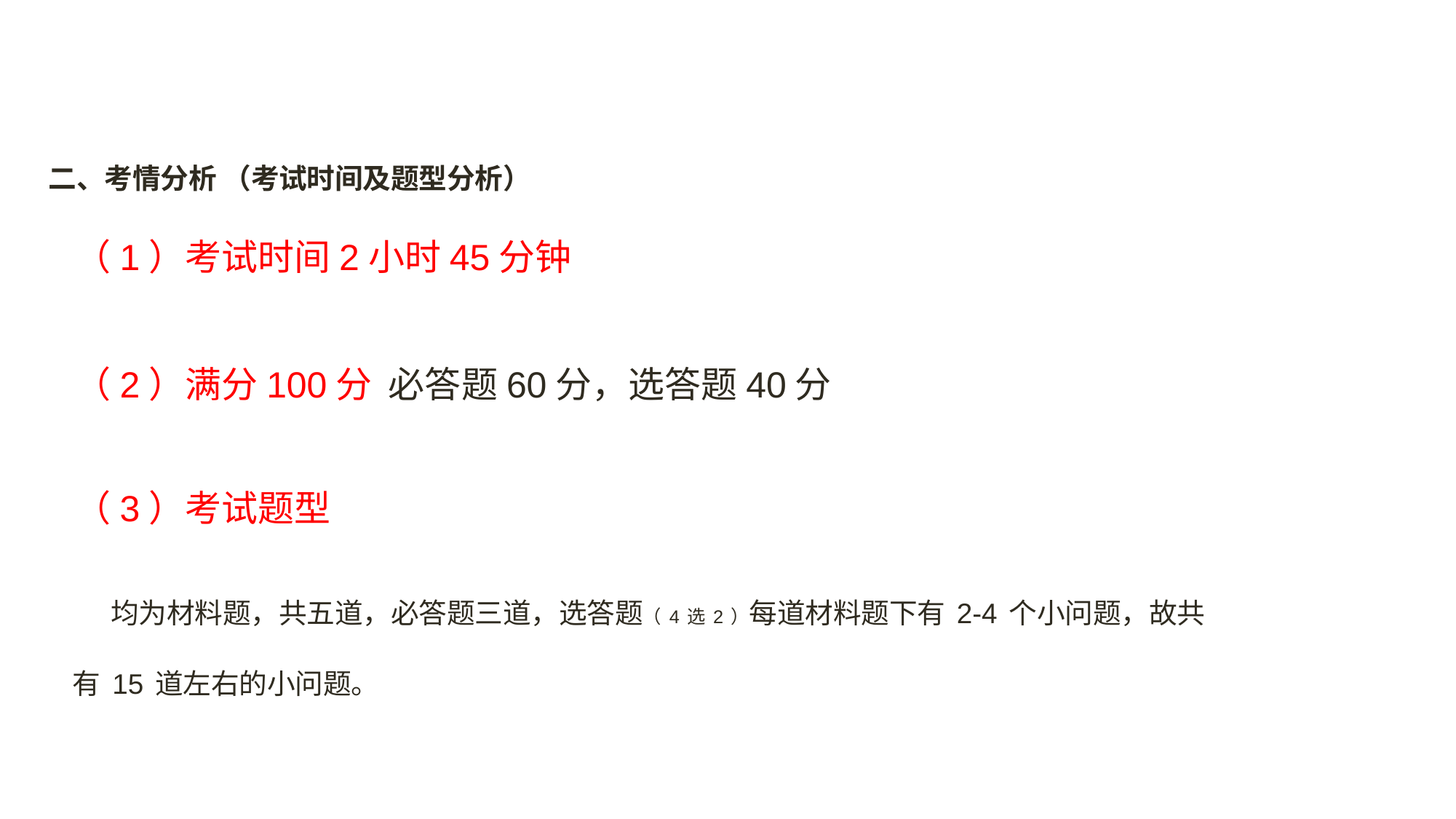

二、考情分析 （考试时间及题型分析）
（1）考试时间2小时45分钟

（2）满分100分  必答题60分，选答题40分

（3）考试题型
    均为材料题，共五道，必答题三道，选答题（4选2）每道材料题下有2-4个小问题，故共有15道左右的小问题。